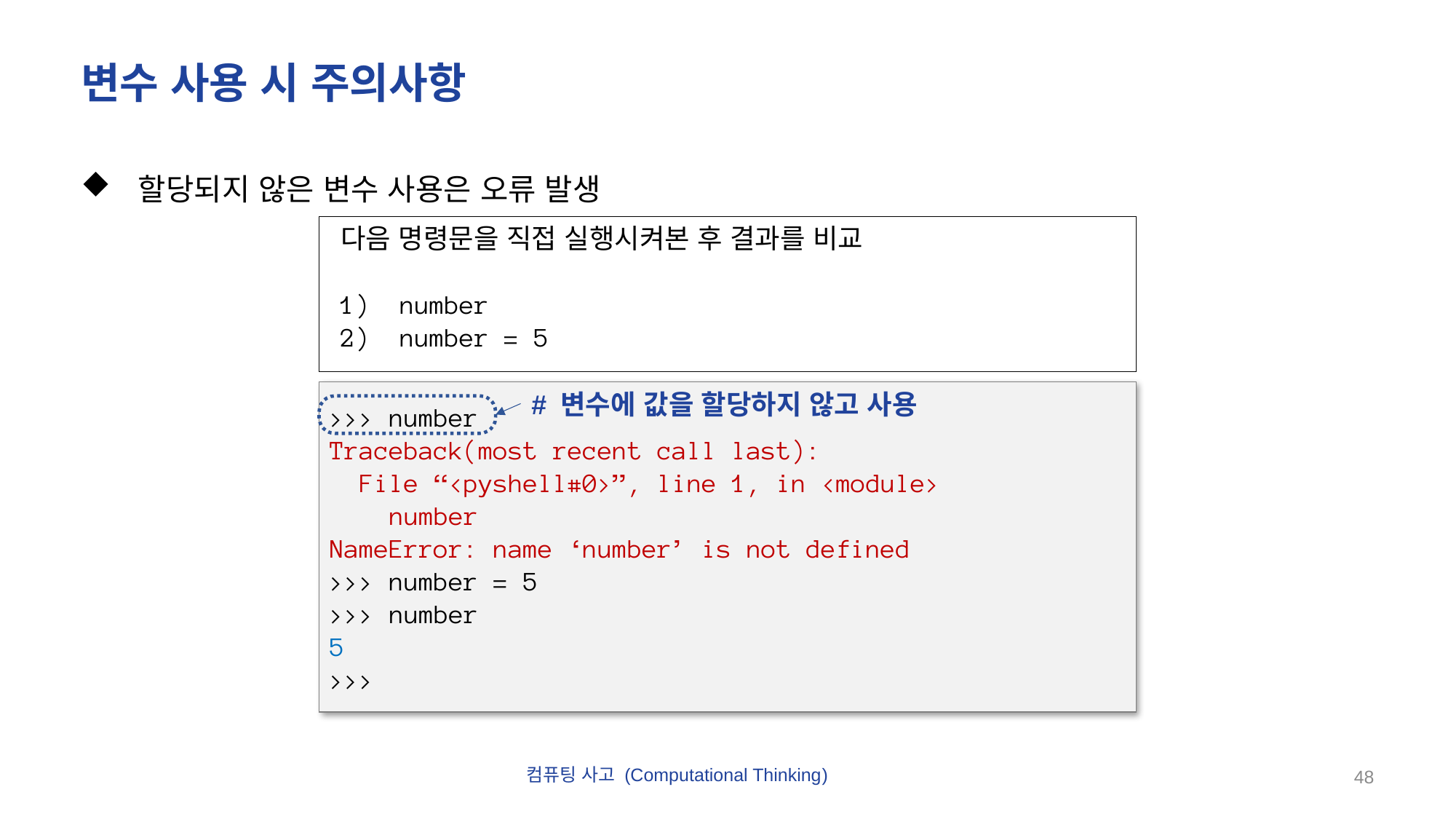

# 변수 사용 시 주의사항
 할당되지 않은 변수 사용은 오류 발생
다음 명령문을 직접 실행시켜본 후 결과를 비교

  number
  number = 5
>>> number
Traceback(most recent call last):
  File “<pyshell#0>”, line 1, in <module>
    number
NameError: name ‘number’ is not defined
>>> number = 5
>>> number
5
>>>
# 변수에 값을 할당하지 않고 사용